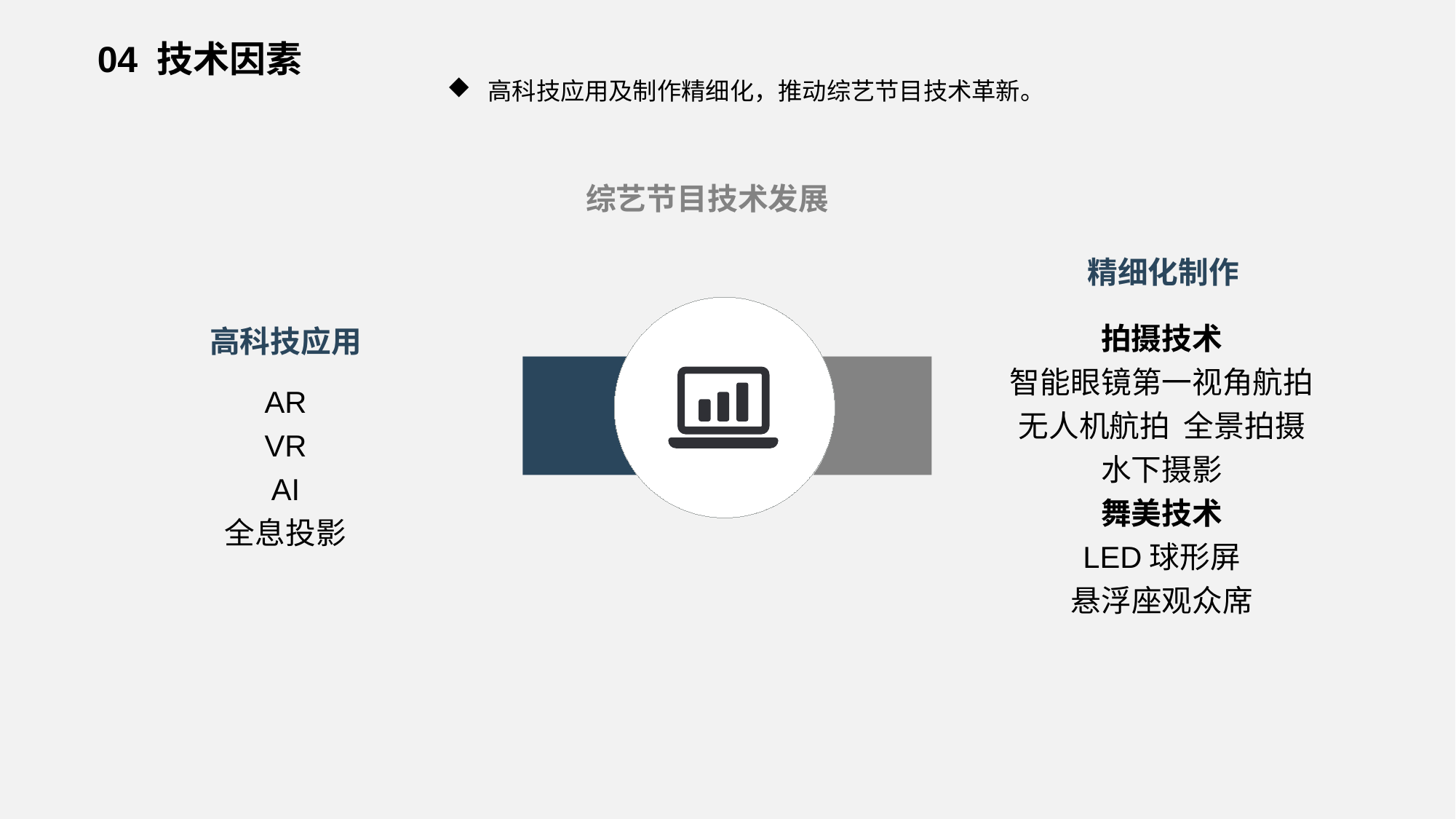

04 技术因素
高科技应用及制作精细化，推动综艺节目技术革新。
综艺节目技术发展
精细化制作
拍摄技术
智能眼镜第一视角航拍
无人机航拍  全景拍摄
水下摄影
舞美技术
LED球形屏
悬浮座观众席

高科技应用
AR
VR
AI
全息投影